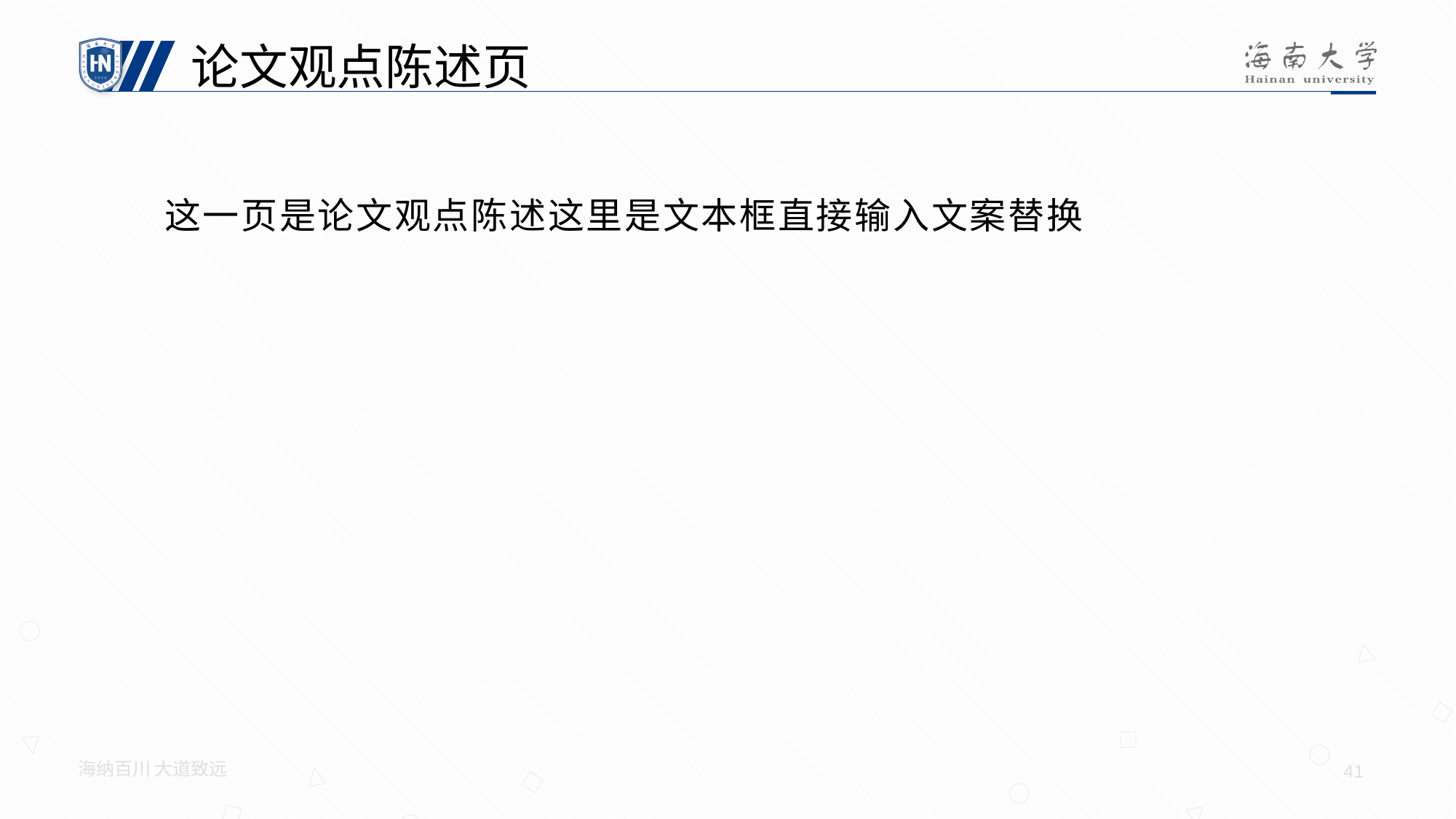

论文观点陈述页
这一页是论文观点陈述这里是文本框直接输入文案替换
海纳百川 大道致远
41